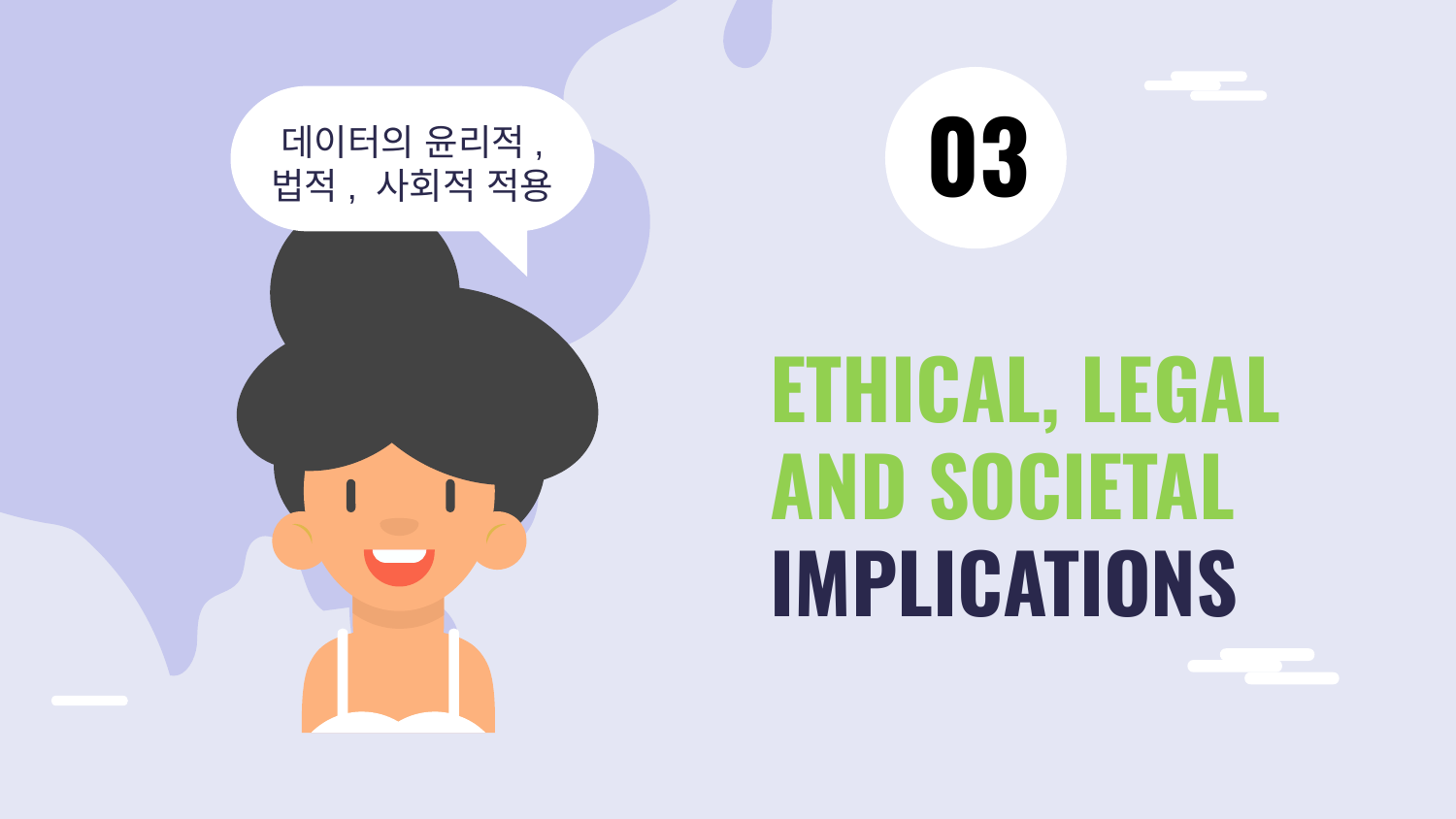

데이터의 윤리적, 법적, 사회적 적용

03
ETHICAL, LEGAL AND SOCIETAL IMPLICATIONS